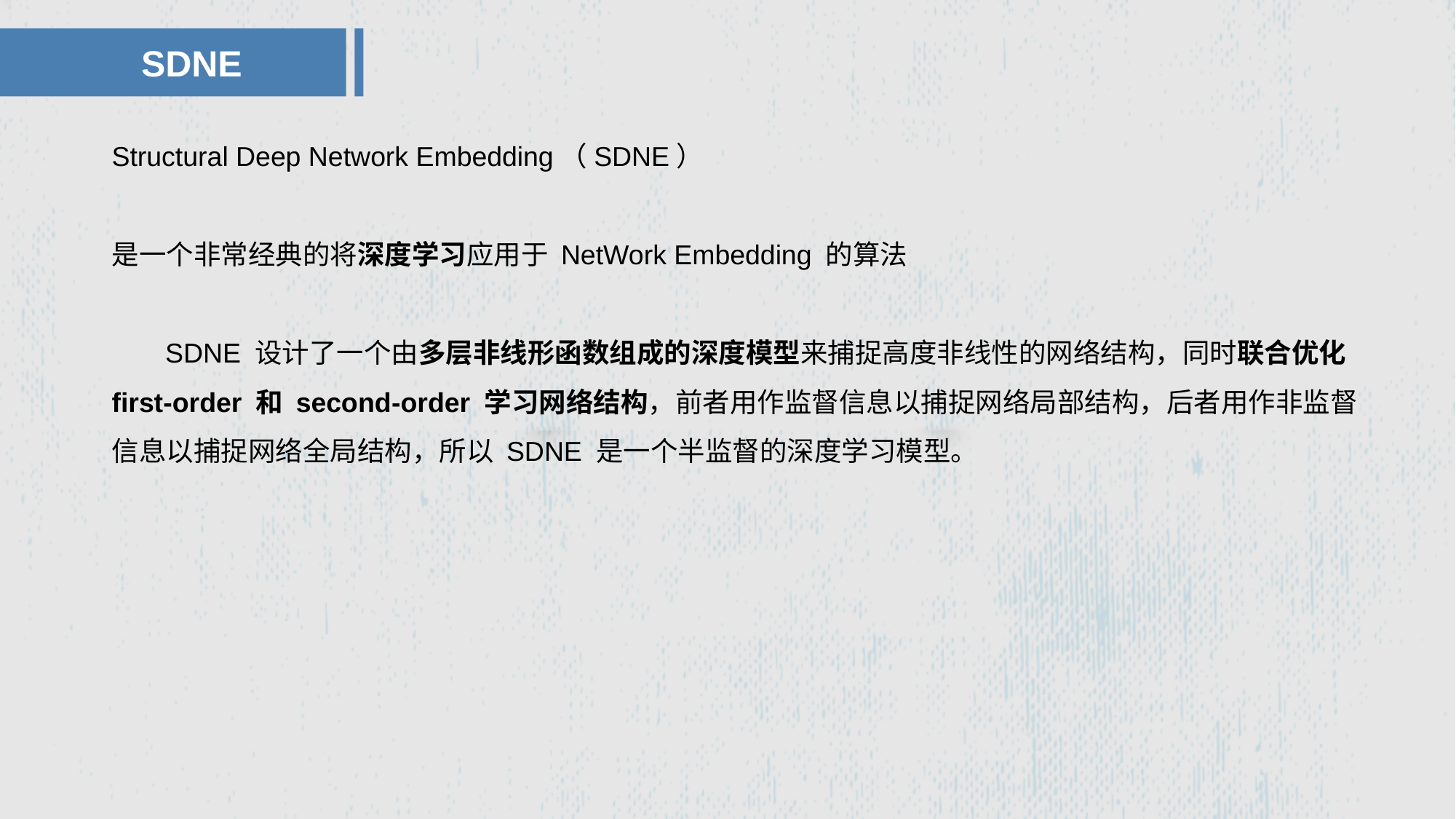

SDNE
Structural Deep Network Embedding（SDNE）

是一个非常经典的将深度学习应用于 NetWork Embedding 的算法

       SDNE 设计了一个由多层非线形函数组成的深度模型来捕捉高度非线性的网络结构，同时联合优化 first-order 和 second-order 学习网络结构，前者用作监督信息以捕捉网络局部结构，后者用作非监督信息以捕捉网络全局结构，所以 SDNE 是一个半监督的深度学习模型。